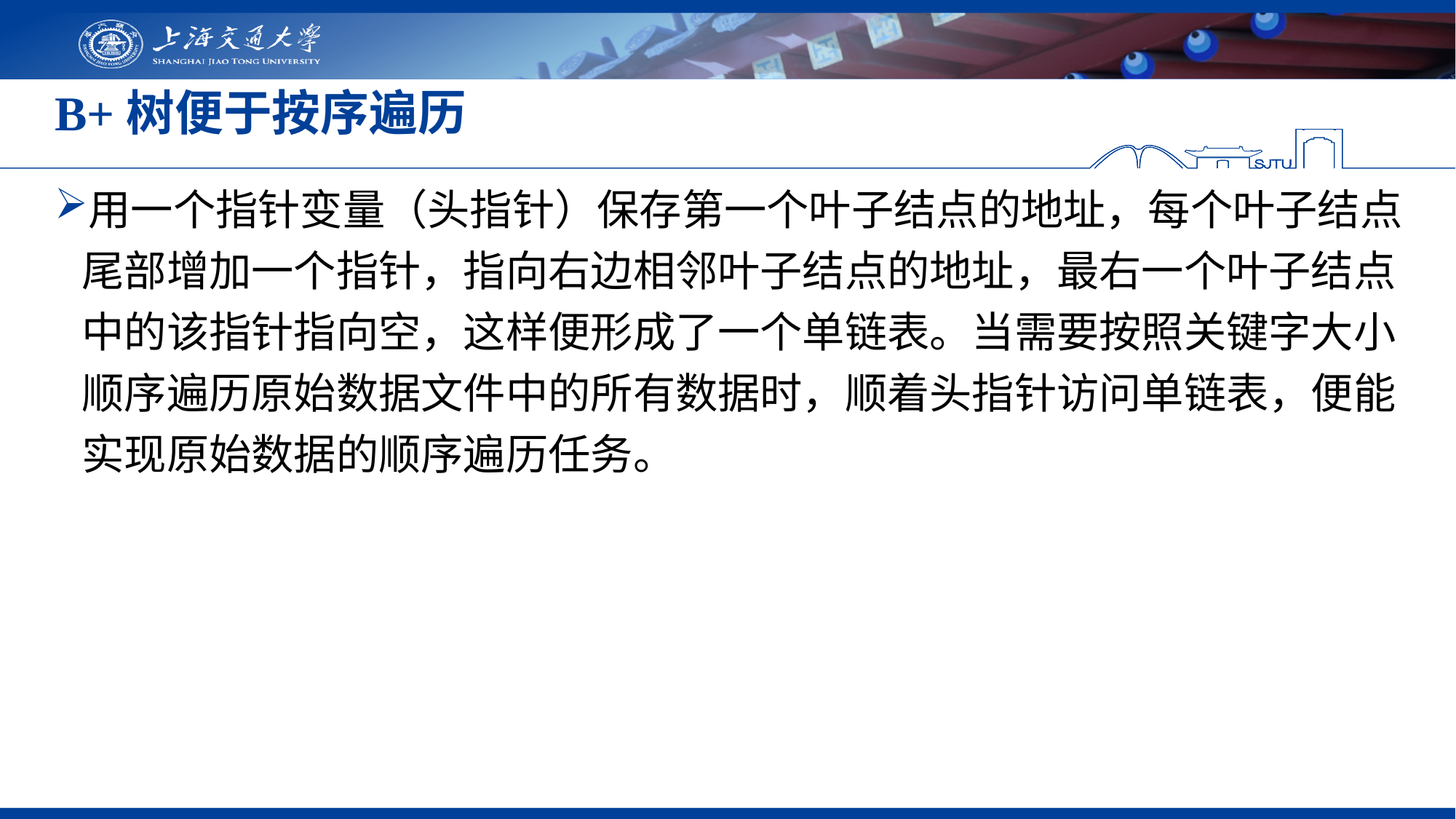

# B+树便于按序遍历
用一个指针变量（头指针）保存第一个叶子结点的地址，每个叶子结点尾部增加一个指针，指向右边相邻叶子结点的地址，最右一个叶子结点中的该指针指向空，这样便形成了一个单链表。当需要按照关键字大小顺序遍历原始数据文件中的所有数据时，顺着头指针访问单链表，便能实现原始数据的顺序遍历任务。